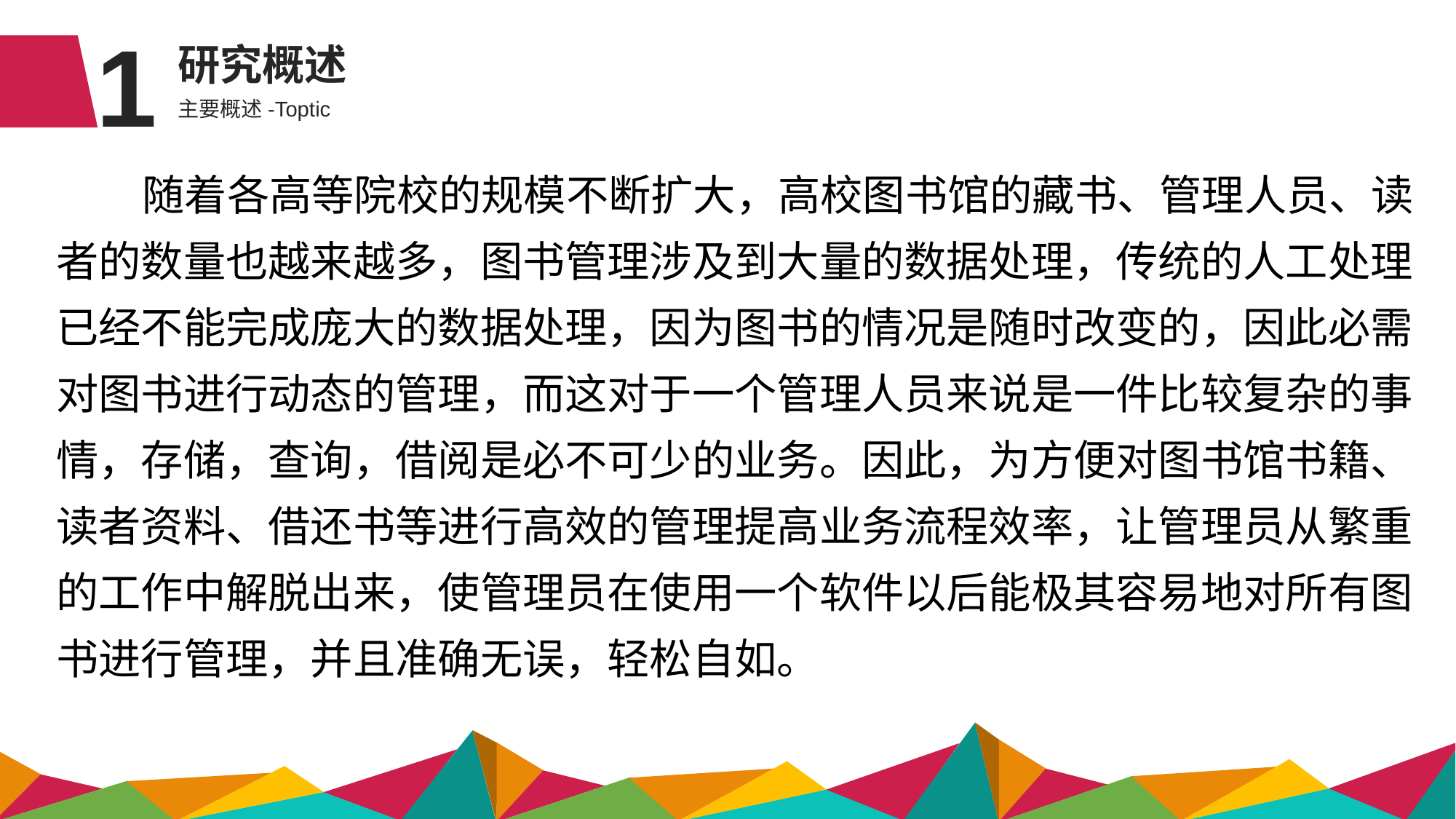

1
研究概述

主要概述-Toptic

随着各高等院校的规模不断扩大，高校图书馆的藏书、管理人员、读者的数量也越来越多，图书管理涉及到大量的数据处理，传统的人工处理已经不能完成庞大的数据处理，因为图书的情况是随时改变的，因此必需对图书进行动态的管理，而这对于一个管理人员来说是一件比较复杂的事情，存储，查询，借阅是必不可少的业务。因此，为方便对图书馆书籍、读者资料、借还书等进行高效的管理提高业务流程效率，让管理员从繁重的工作中解脱出来，使管理员在使用一个软件以后能极其容易地对所有图书进行管理，并且准确无误，轻松自如。